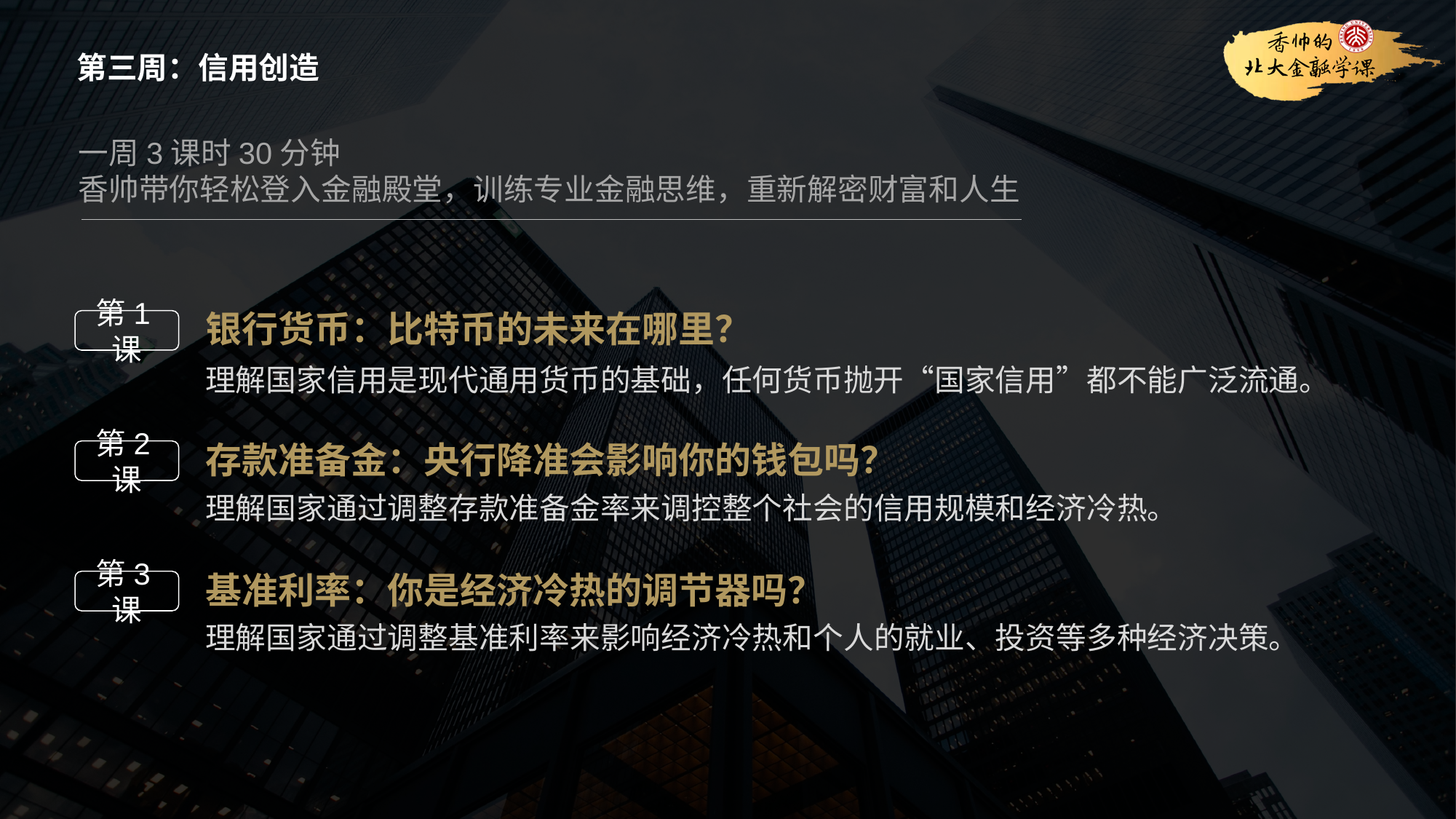

第三周：信用创造

一周3课时30分钟
香帅带你轻松登入金融殿堂，训练专业金融思维，重新解密财富和人生

银行货币：比特币的未来在哪里？

第1课
理解国家信用是现代通用货币的基础，任何货币抛开“国家信用”都不能广泛流通。

存款准备金：央行降准会影响你的钱包吗？
第2课
理解国家通过调整存款准备金率来调控整个社会的信用规模和经济冷热。

基准利率：你是经济冷热的调节器吗？

第3课
理解国家通过调整基准利率来影响经济冷热和个人的就业、投资等多种经济决策。